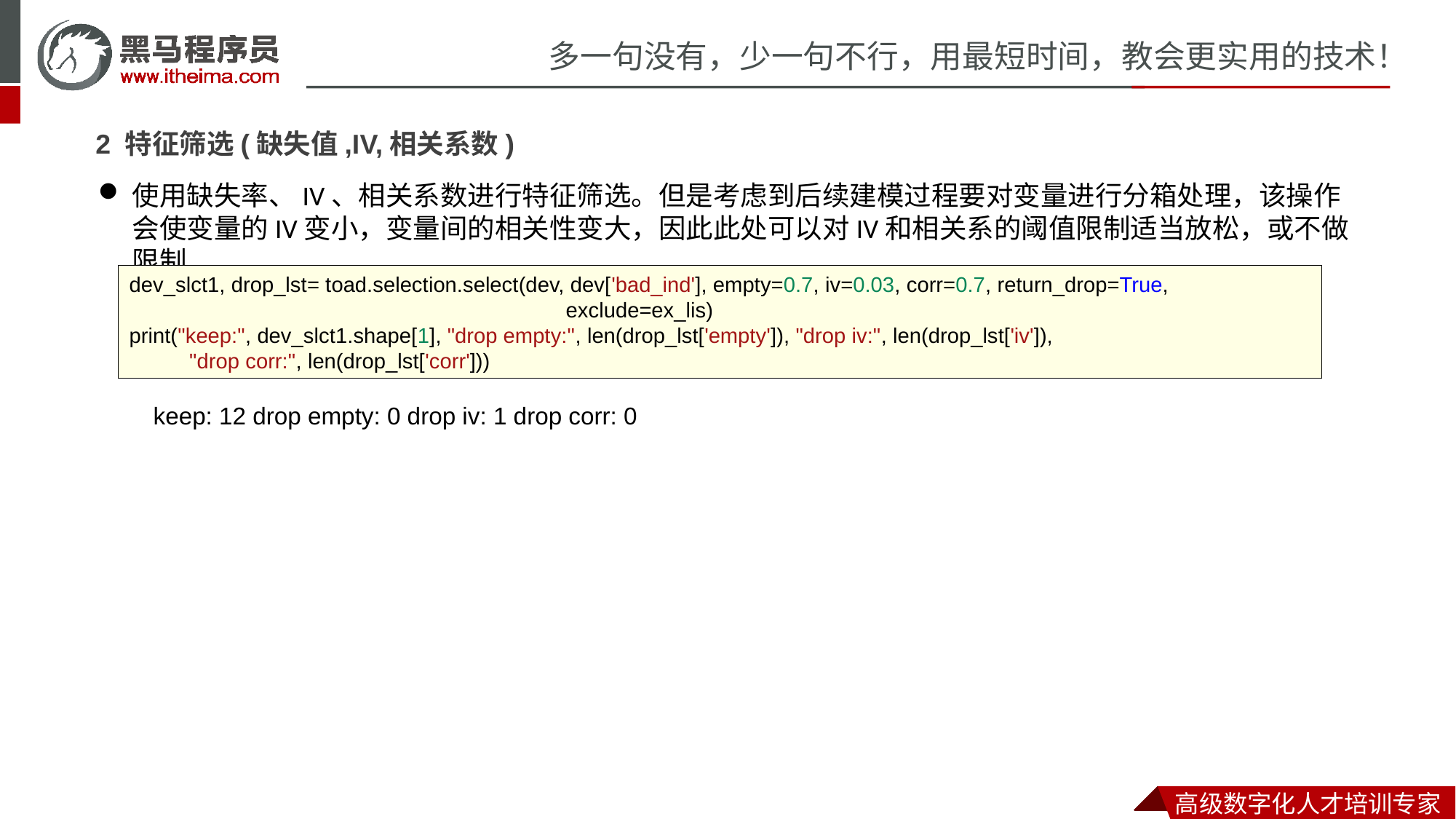

2 特征筛选(缺失值,IV,相关系数)
使用缺失率、IV、相关系数进行特征筛选。但是考虑到后续建模过程要对变量进行分箱处理，该操作会使变量的IV变小，变量间的相关性变大，因此此处可以对IV和相关系的阈值限制适当放松，或不做限制
dev_slct1, drop_lst= toad.selection.select(dev, dev['bad_ind'], empty=0.7, iv=0.03, corr=0.7, return_drop=True,
				exclude=ex_lis)
print("keep:", dev_slct1.shape[1], "drop empty:", len(drop_lst['empty']), "drop iv:", len(drop_lst['iv']),
          "drop corr:", len(drop_lst['corr']))
keep: 12 drop empty: 0 drop iv: 1 drop corr: 0